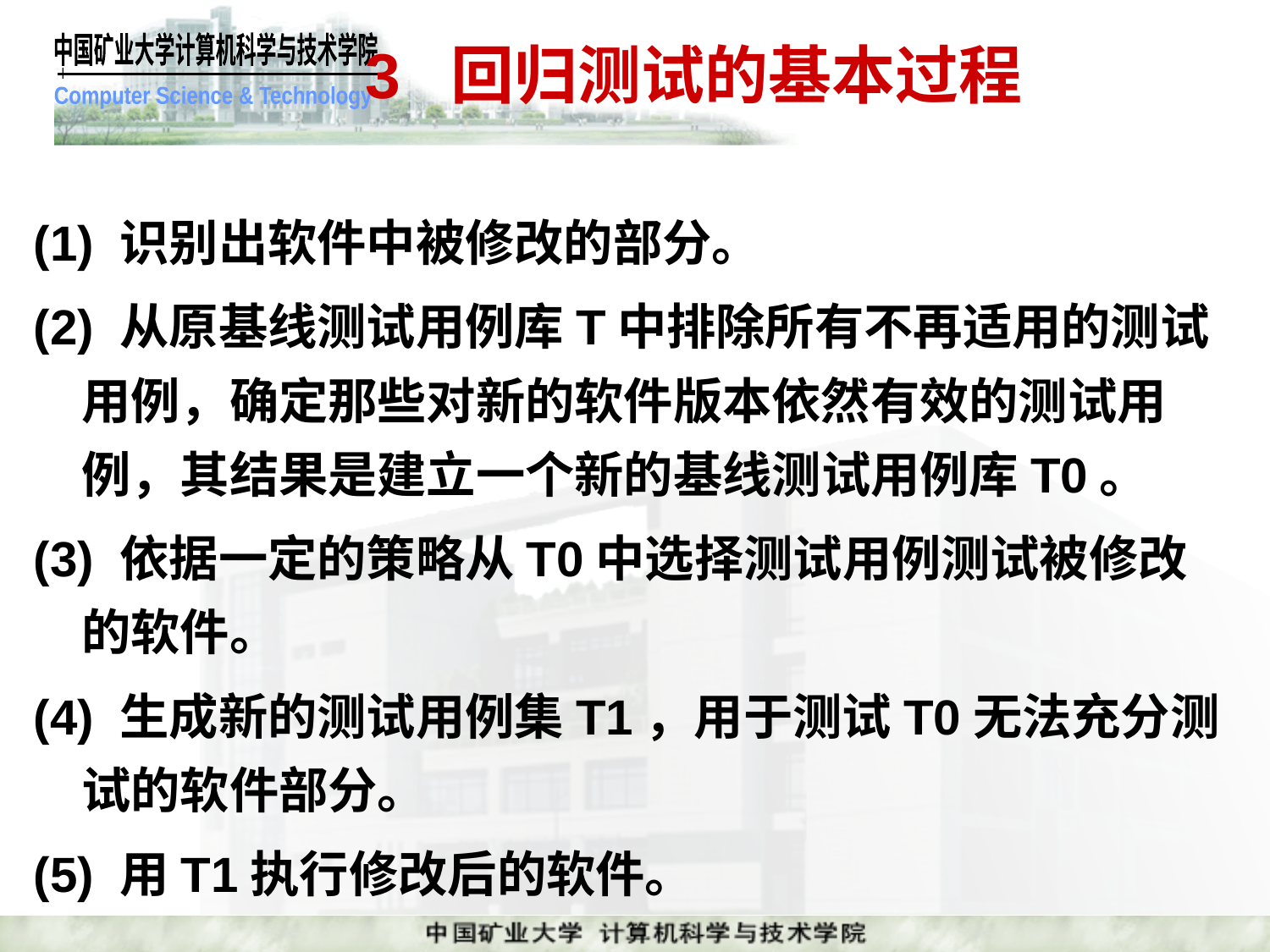

3  回归测试的基本过程
(1) 识别出软件中被修改的部分。
(2) 从原基线测试用例库T中排除所有不再适用的测试用例，确定那些对新的软件版本依然有效的测试用例，其结果是建立一个新的基线测试用例库T0。
(3) 依据一定的策略从T0中选择测试用例测试被修改的软件。
(4) 生成新的测试用例集T1，用于测试T0无法充分测试的软件部分。
(5) 用T1执行修改后的软件。